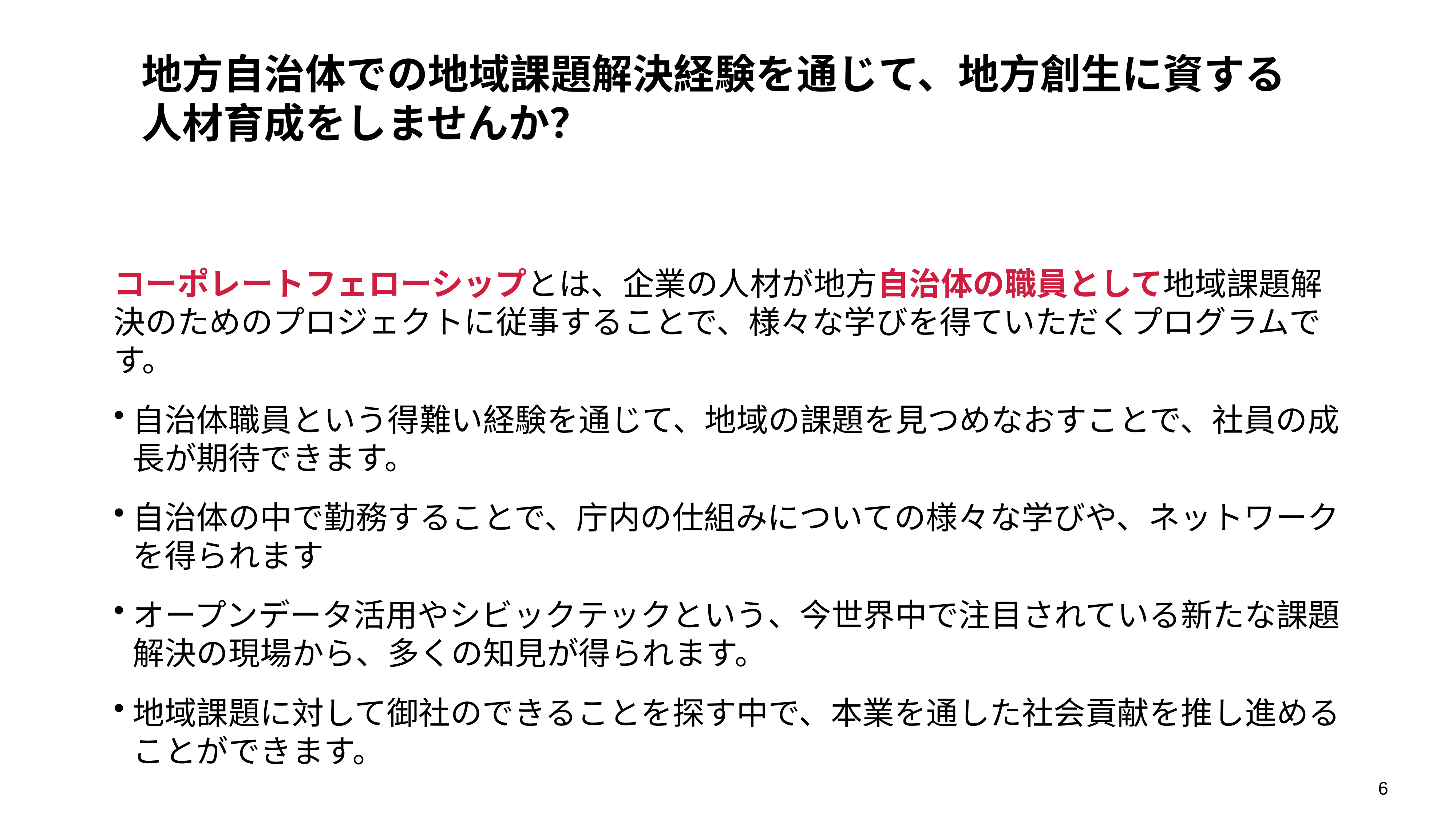

地方自治体での地域課題解決経験を通じて、地方創生に資する人材育成をしませんか？
コーポレートフェローシップとは、企業の人材が地方自治体の職員として地域課題解決のためのプロジェクトに従事することで、様々な学びを得ていただくプログラムです。
自治体職員という得難い経験を通じて、地域の課題を見つめなおすことで、社員の成長が期待できます。
自治体の中で勤務することで、庁内の仕組みについての様々な学びや、ネットワークを得られます
オープンデータ活用やシビックテックという、今世界中で注目されている新たな課題解決の現場から、多くの知見が得られます。
地域課題に対して御社のできることを探す中で、本業を通した社会貢献を推し進めることができます。
6